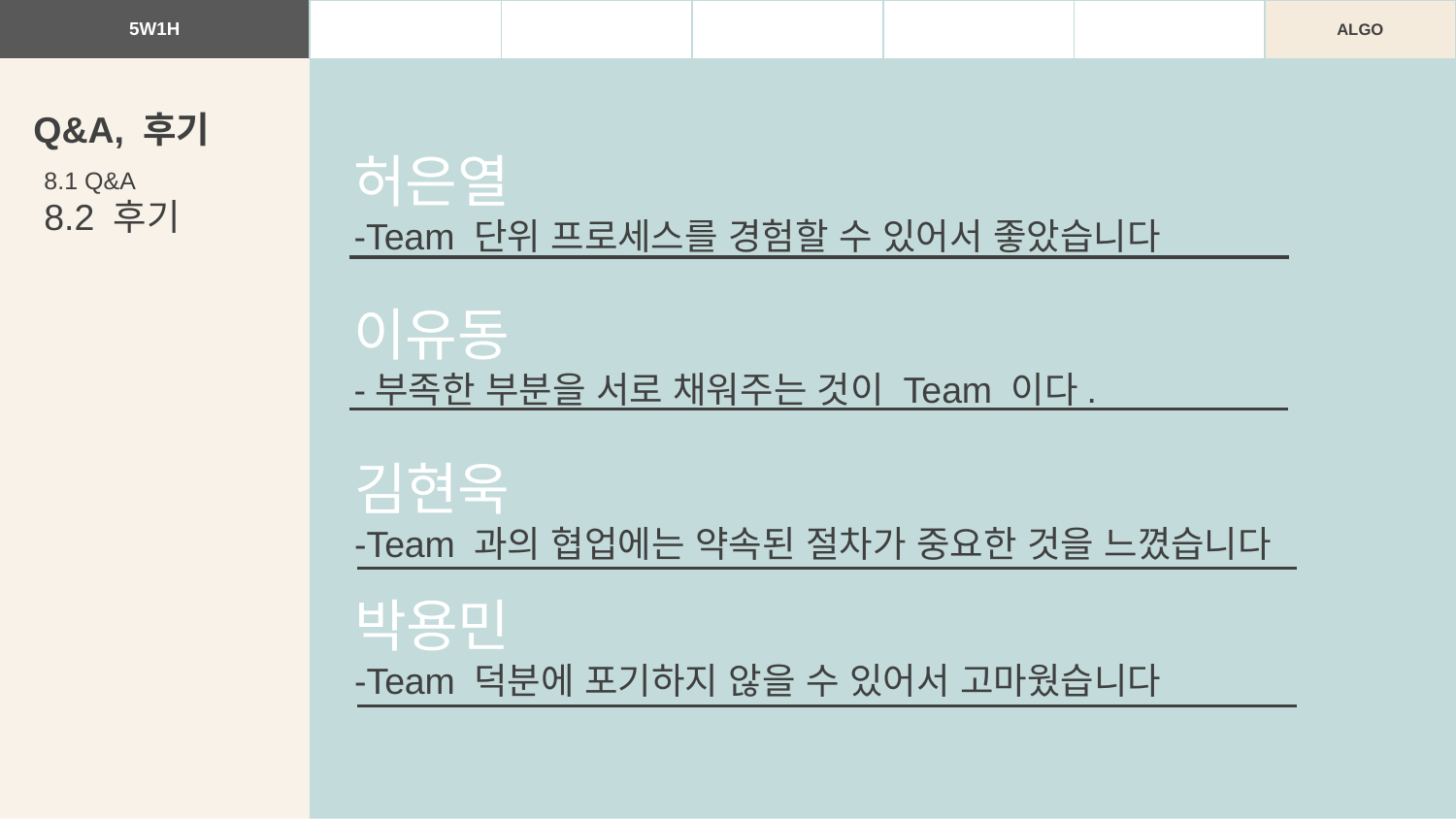

| 5W1H | WHAT | WHY | WHO |  |  | ALGO |
| --- | --- | --- | --- | --- | --- | --- |
Q&A, 후기
허은열
-Team 단위 프로세스를 경험할 수 있어서 좋았습니다
8.1 Q&A
8.2 후기
이유동
-부족한 부분을 서로 채워주는 것이 Team 이다.
김현욱
-Team 과의 협업에는 약속된 절차가 중요한 것을 느꼈습니다
박용민
-Team 덕분에 포기하지 않을 수 있어서 고마웠습니다